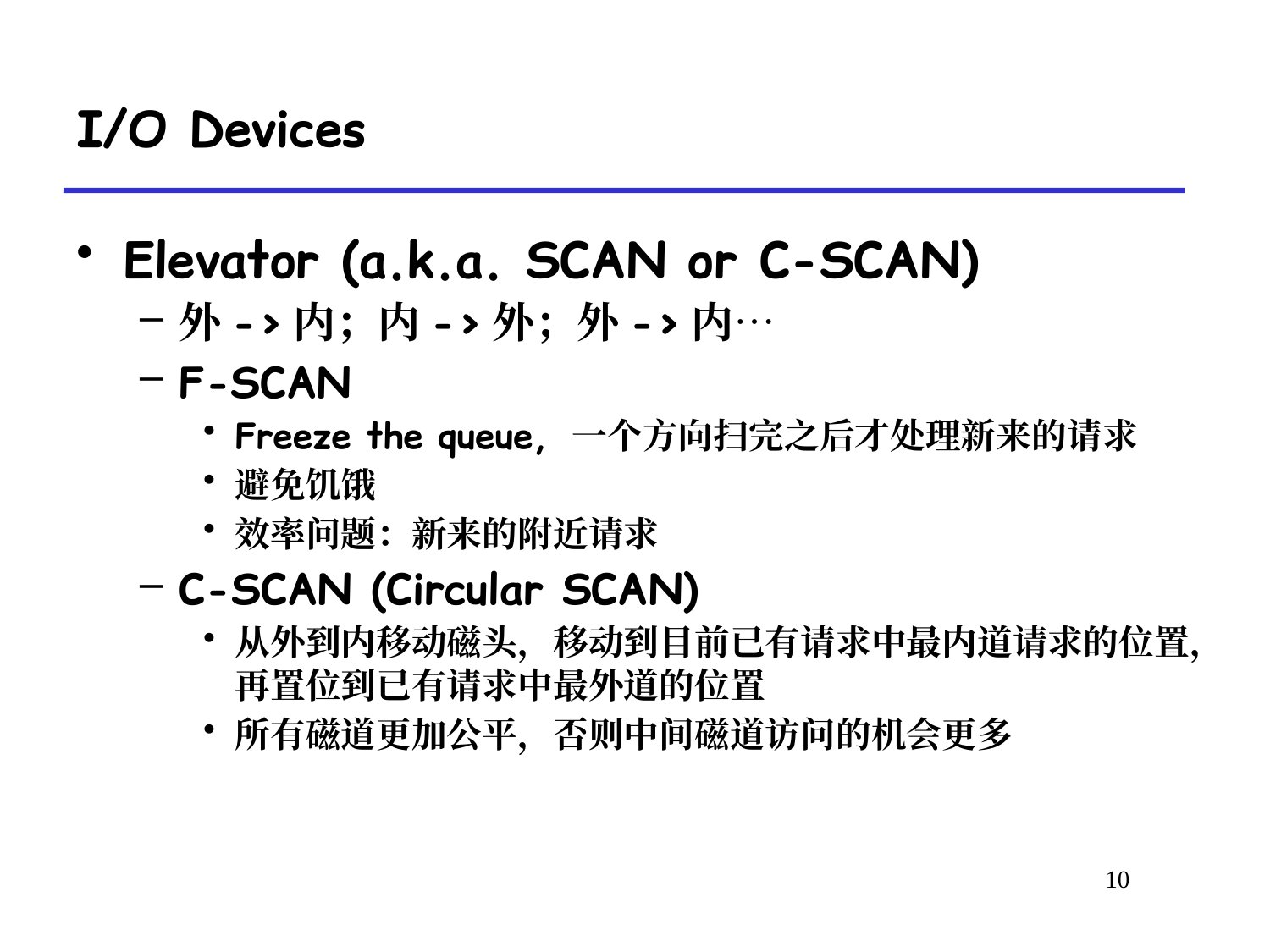

# I/O Devices
Elevator (a.k.a. SCAN or C-SCAN)
外->内；内->外；外->内…
F-SCAN
Freeze the queue, 一个方向扫完之后才处理新来的请求
避免饥饿
效率问题：新来的附近请求
C-SCAN (Circular SCAN)
从外到内移动磁头，移动到目前已有请求中最内道请求的位置，再置位到已有请求中最外道的位置
所有磁道更加公平，否则中间磁道访问的机会更多
10